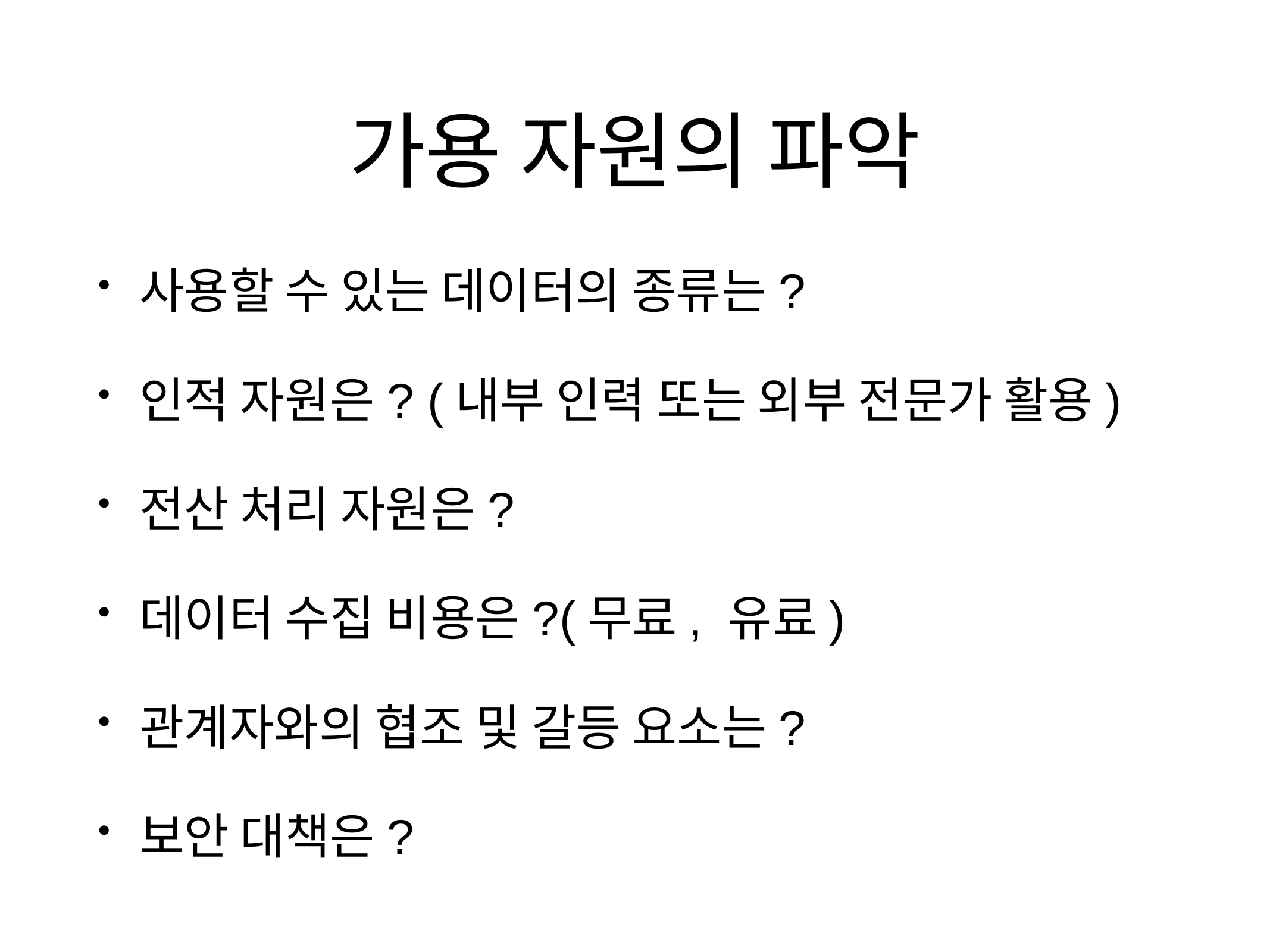

# 가용 자원의 파악
사용할 수 있는 데이터의 종류는?
인적 자원은? (내부 인력 또는 외부 전문가 활용)
전산 처리 자원은?
데이터 수집 비용은?(무료, 유료)
관계자와의 협조 및 갈등 요소는?
보안 대책은?
76